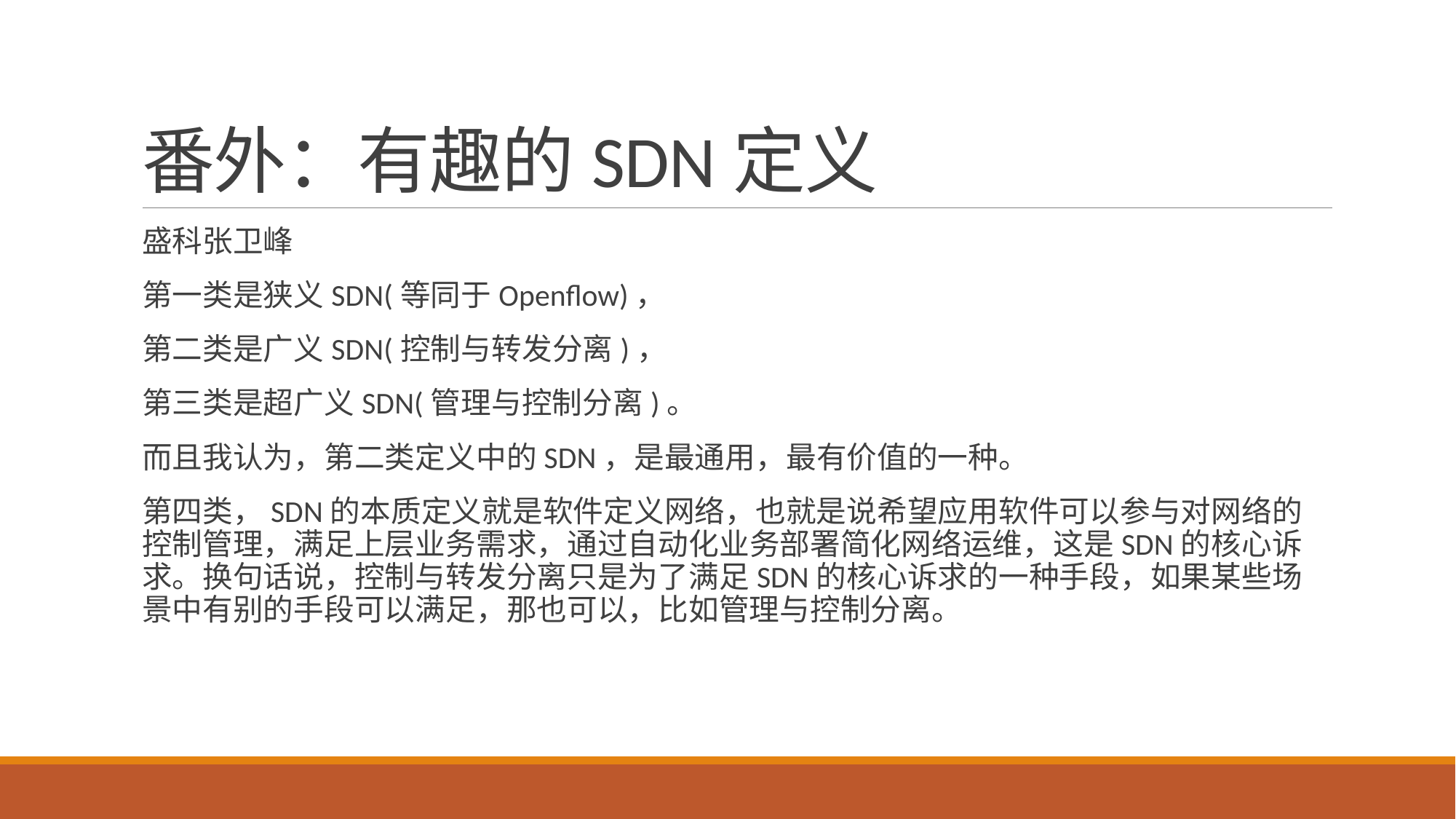

# 番外：有趣的SDN定义
盛科张卫峰
第一类是狭义SDN(等同于Openflow)，
第二类是广义SDN(控制与转发分离)，
第三类是超广义SDN(管理与控制分离)。
而且我认为，第二类定义中的SDN，是最通用，最有价值的一种。
第四类，SDN的本质定义就是软件定义网络，也就是说希望应用软件可以参与对网络的控制管理，满足上层业务需求，通过自动化业务部署简化网络运维，这是SDN的核心诉求。换句话说，控制与转发分离只是为了满足SDN的核心诉求的一种手段，如果某些场景中有别的手段可以满足，那也可以，比如管理与控制分离。